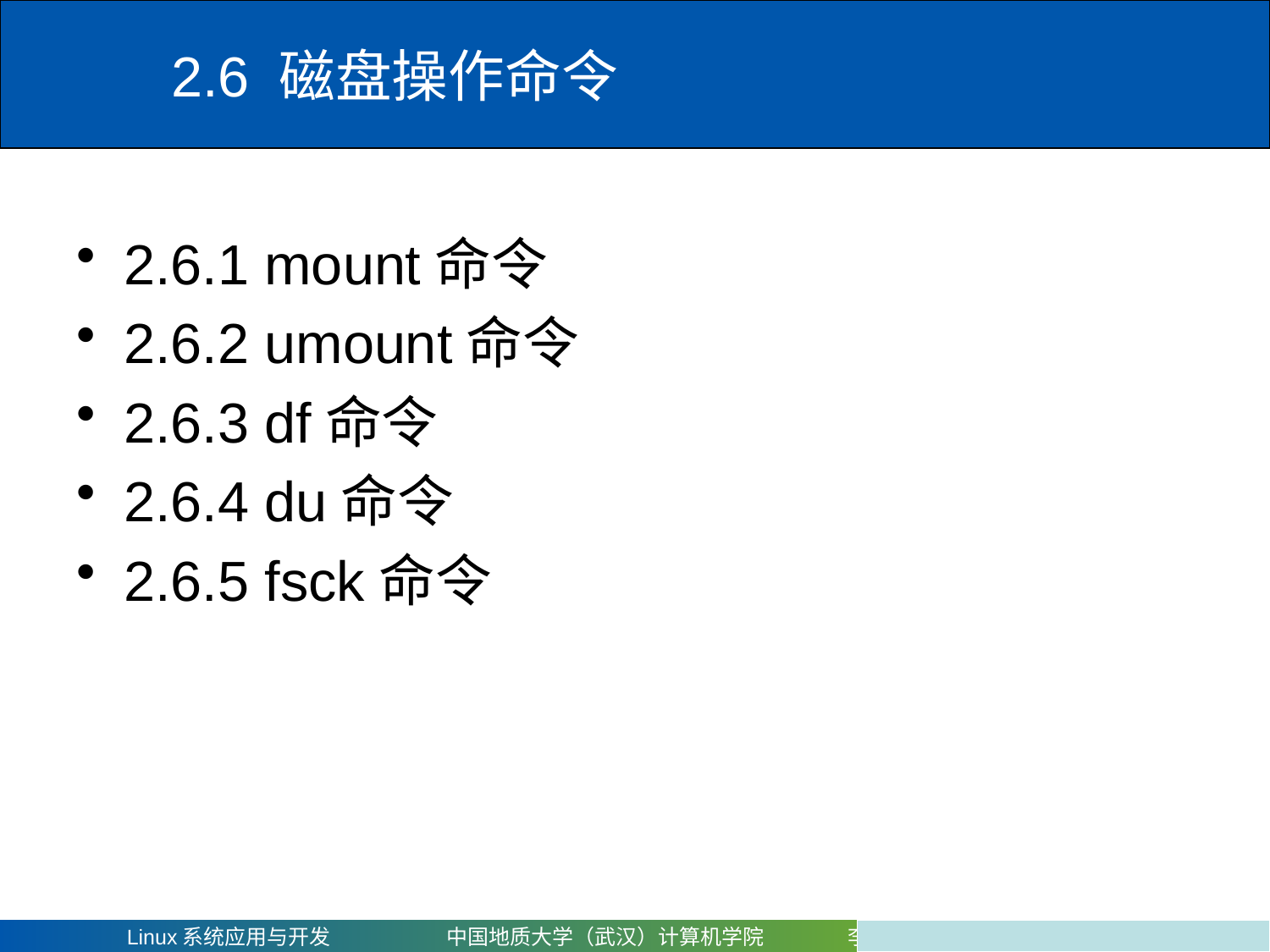

# 2.6 磁盘操作命令
2.6.1 mount命令
2.6.2 umount命令
2.6.3 df命令
2.6.4 du命令
2.6.5 fsck命令